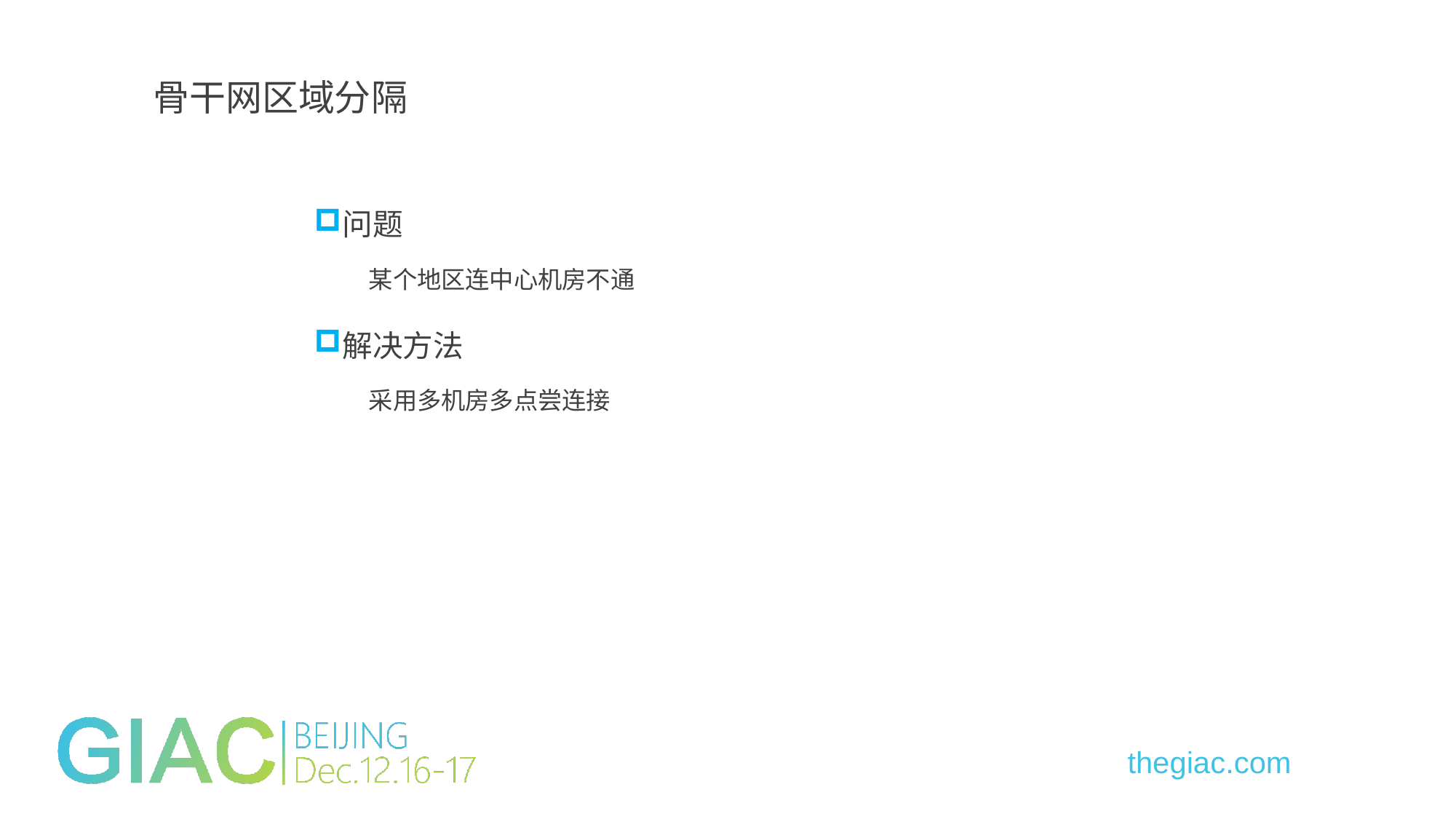

骨干网区域分隔
问题
某个地区连中心机房不通
解决方法
采用多机房多点尝连接